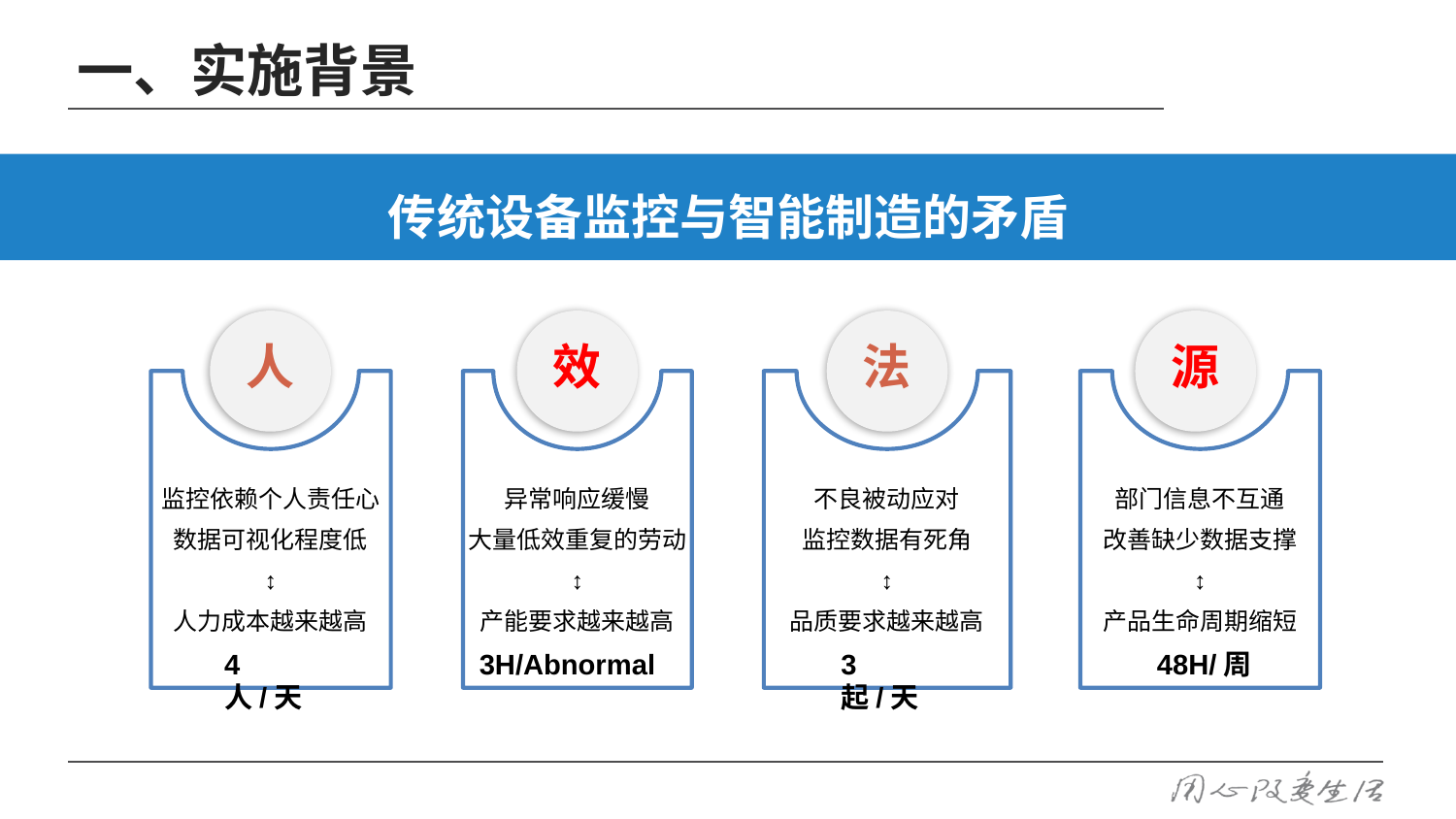

一、实施背景
传统设备监控与智能制造的矛盾
人
监控依赖个人责任心
数据可视化程度低
↕
人力成本越来越高
4人/天
效
异常响应缓慢
大量低效重复的劳动
↕
产能要求越来越高
3H/Abnormal
源
部门信息不互通
改善缺少数据支撑
↕
产品生命周期缩短
48H/周
法
不良被动应对
监控数据有死角
↕
品质要求越来越高
3起/天